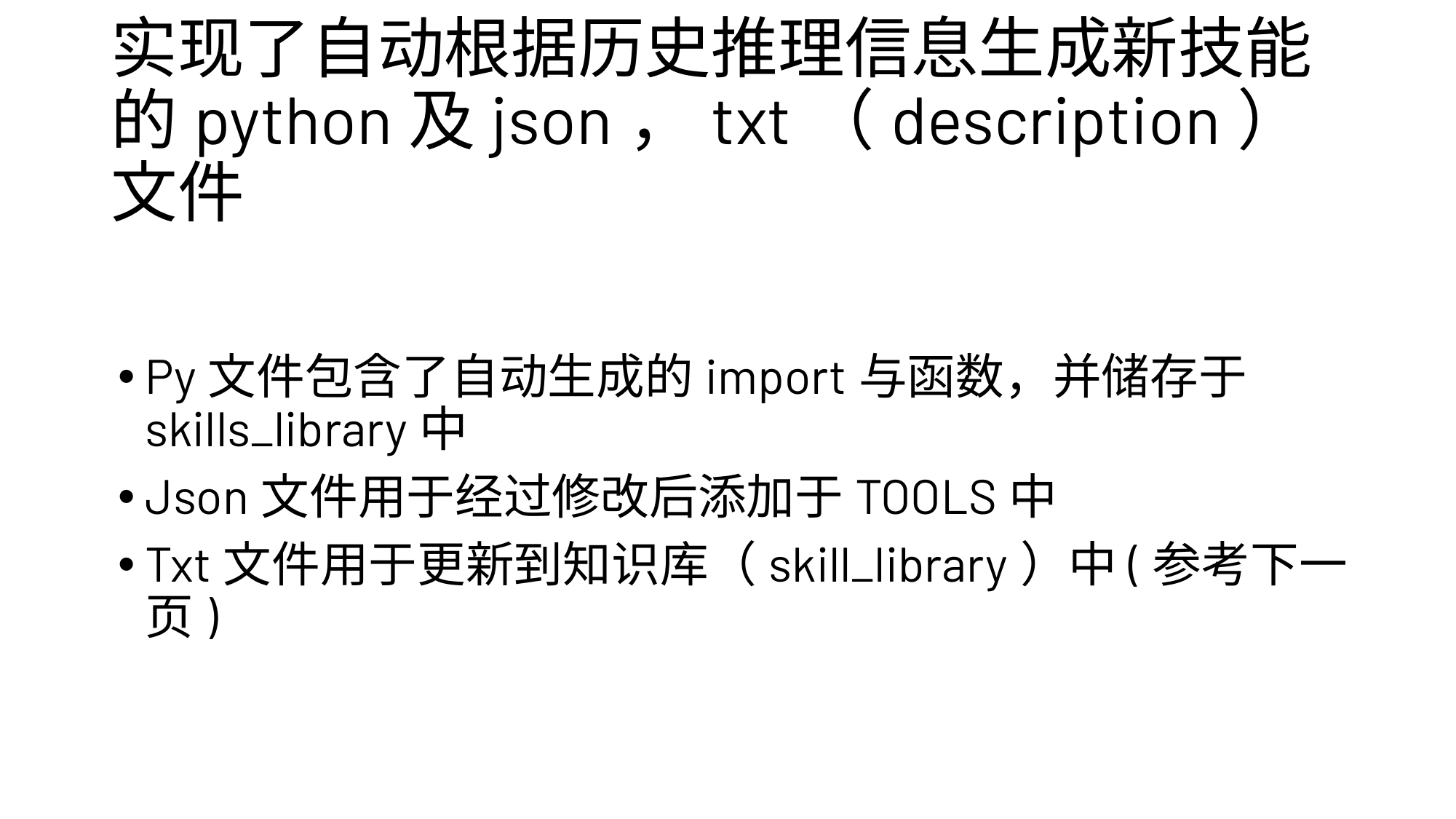

# 实现了自动根据历史推理信息生成新技能的python及json，txt（description）文件
Py文件包含了自动生成的import与函数，并储存于skills_library中
Json文件用于经过修改后添加于TOOLS中
Txt文件用于更新到知识库（skill_library）中(参考下一页)